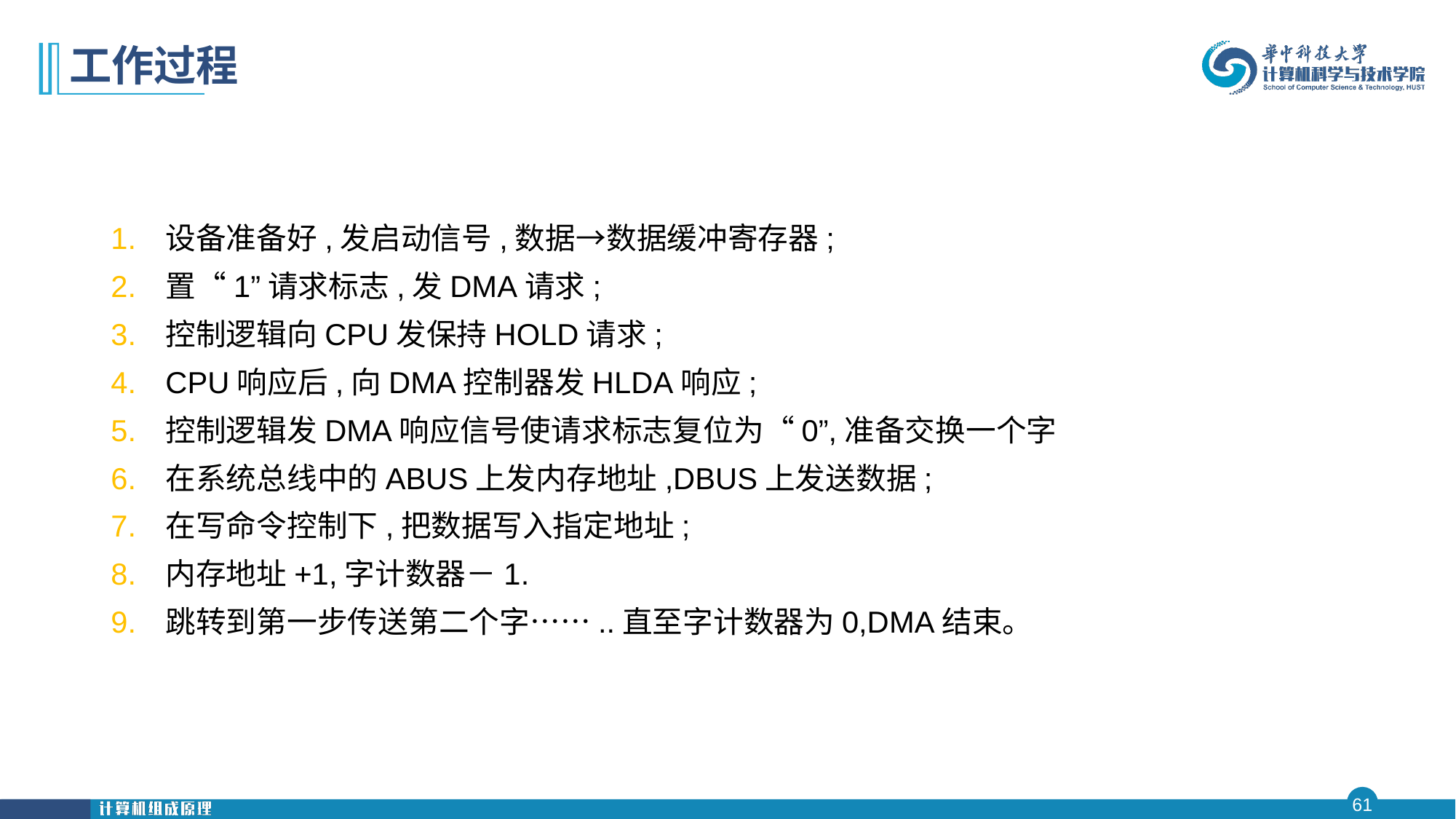

# 工作过程
设备准备好,发启动信号,数据→数据缓冲寄存器;
置“1”请求标志,发DMA请求;
控制逻辑向CPU发保持HOLD请求;
CPU响应后,向DMA控制器发HLDA响应;
控制逻辑发DMA响应信号使请求标志复位为“0”,准备交换一个字
在系统总线中的ABUS上发内存地址,DBUS上发送数据;
在写命令控制下,把数据写入指定地址;
内存地址+1,字计数器－1.
跳转到第一步传送第二个字……..直至字计数器为0,DMA结束。